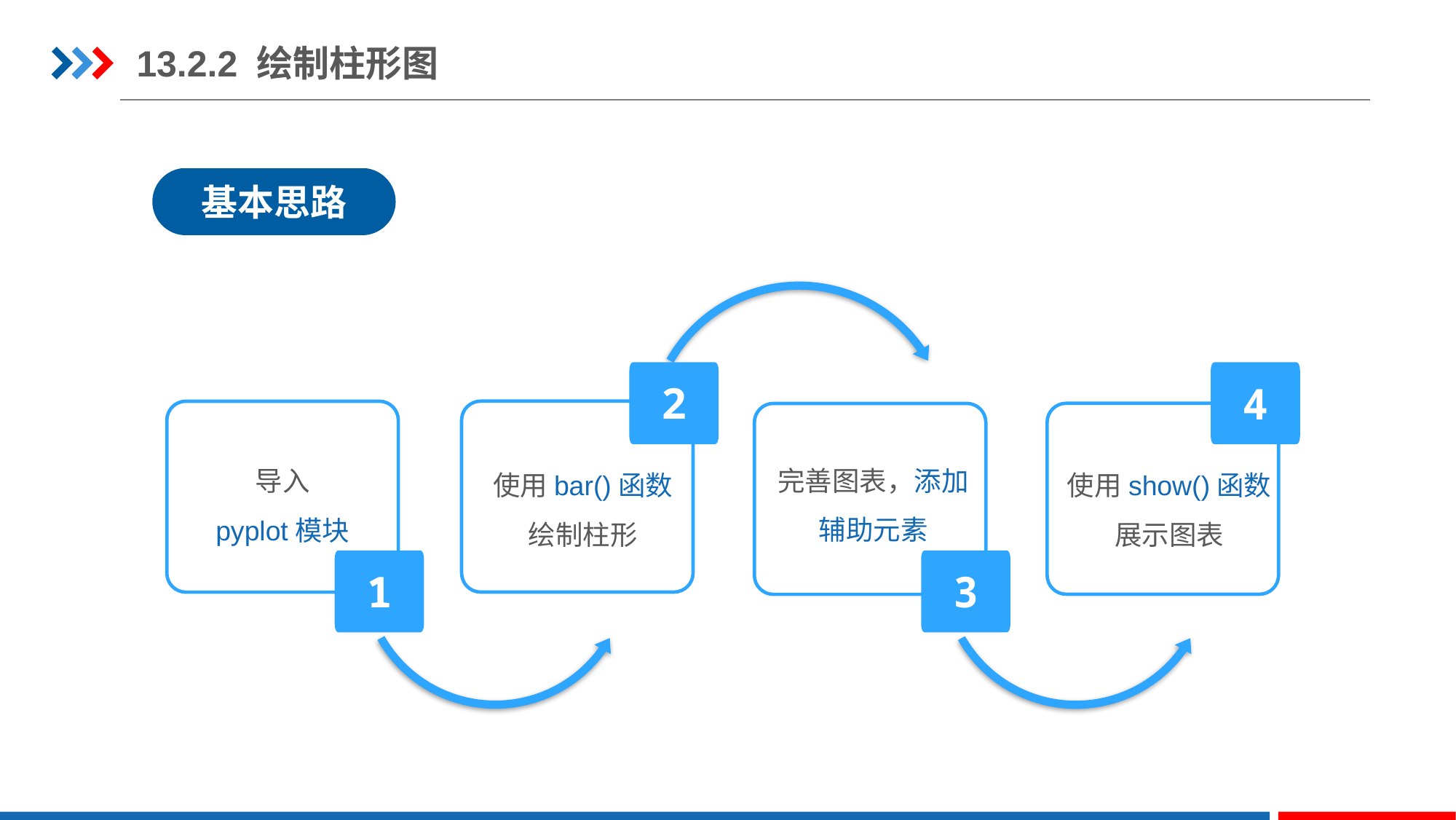

13.2.2 绘制柱形图
基本思路

2
4

完善图表，添加辅助元素
导入
pyplot模块
使用bar()函数
绘制柱形
使用show()函数展示图表

1
3